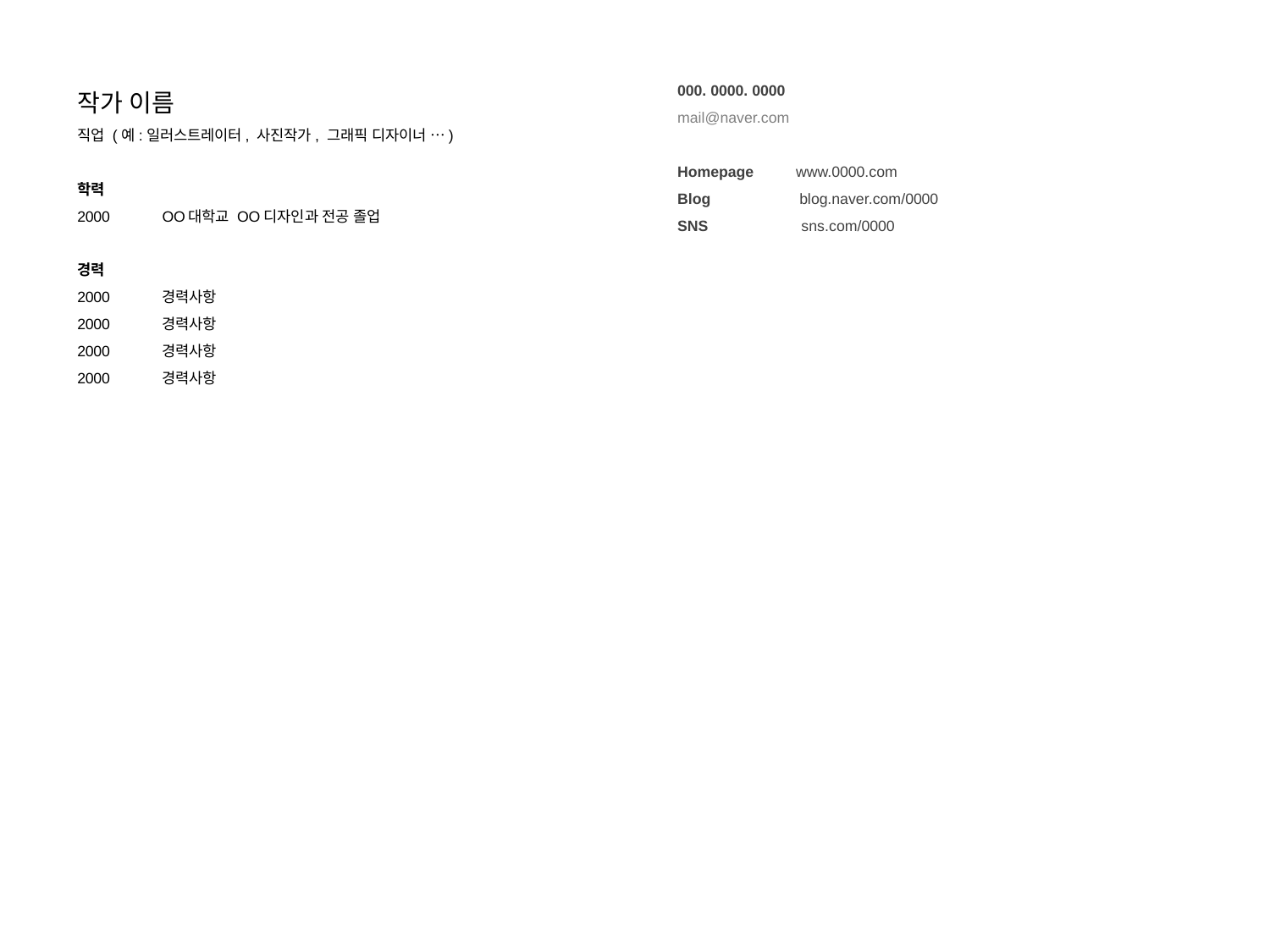

작가 이름
직업 (예:일러스트레이터, 사진작가, 그래픽 디자이너 …)

학력
2000             OO대학교 OO디자인과 전공 졸업

경력
2000            경력사항
2000            경력사항
2000            경력사항
2000            경력사항
000. 0000. 0000
mail@naver.com

Homepage          www.0000.com
Blog                     blog.naver.com/0000
SNS                      sns.com/0000